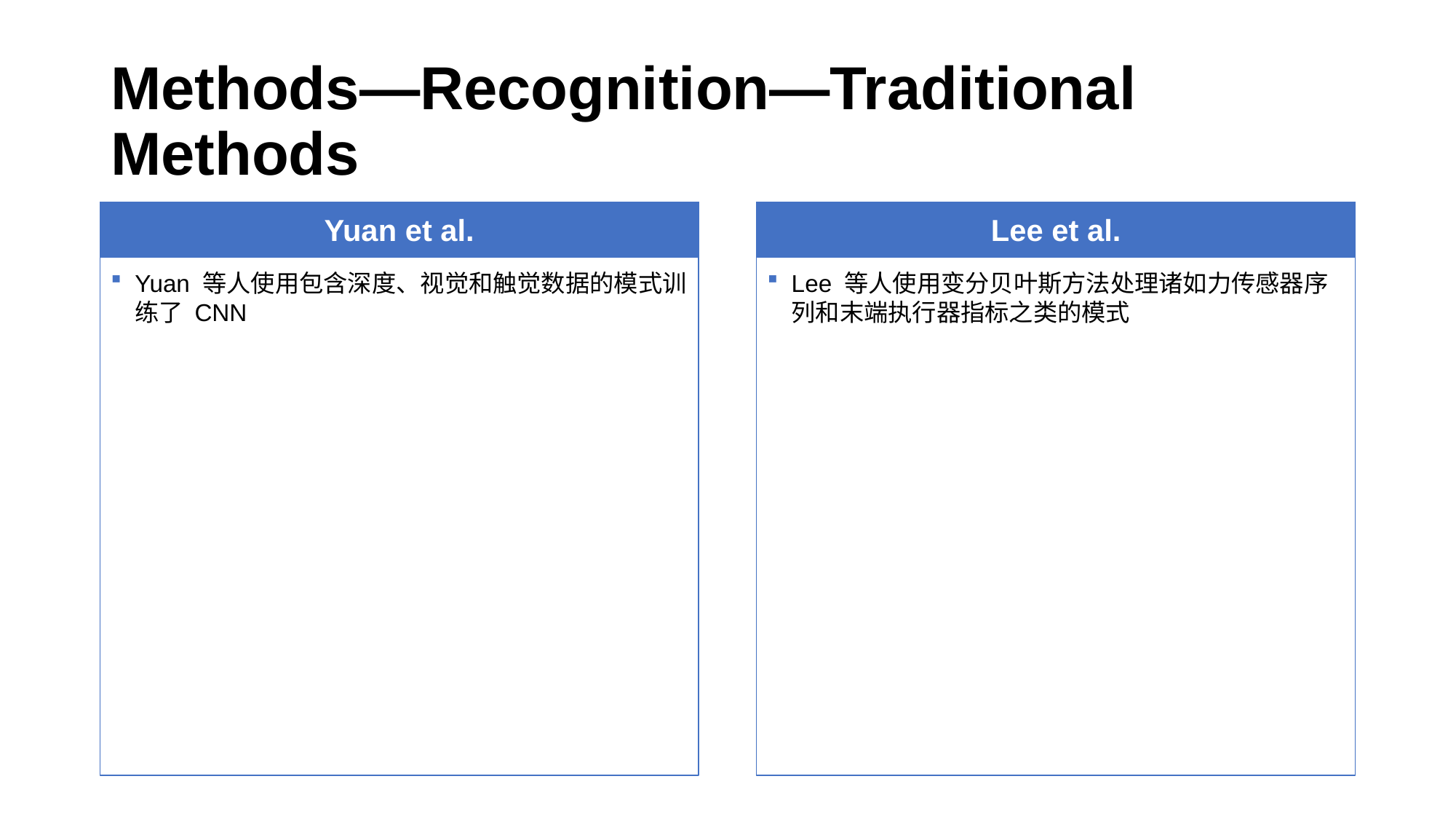

# Methods—Recognition—Traditional Methods
Yuan et al.
Lee et al.
Yuan 等人使用包含深度、视觉和触觉数据的模式训练了 CNN

Lee 等人使用变分贝叶斯方法处理诸如力传感器序列和末端执行器指标之类的模式